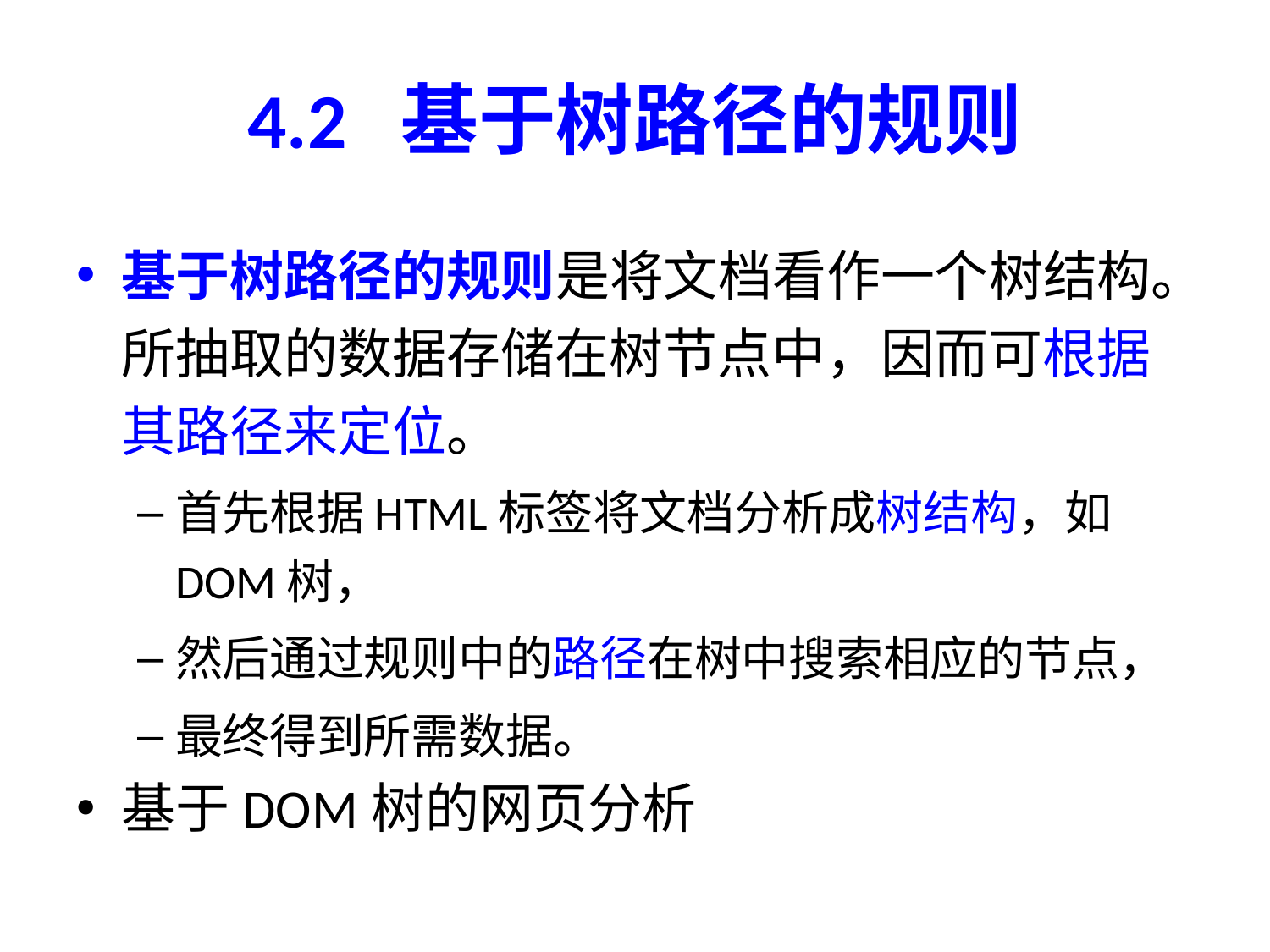

# 4.2  基于树路径的规则
基于树路径的规则是将文档看作一个树结构。所抽取的数据存储在树节点中，因而可根据其路径来定位。
首先根据HTML标签将文档分析成树结构，如DOM树，
然后通过规则中的路径在树中搜索相应的节点，
最终得到所需数据。
基于DOM树的网页分析